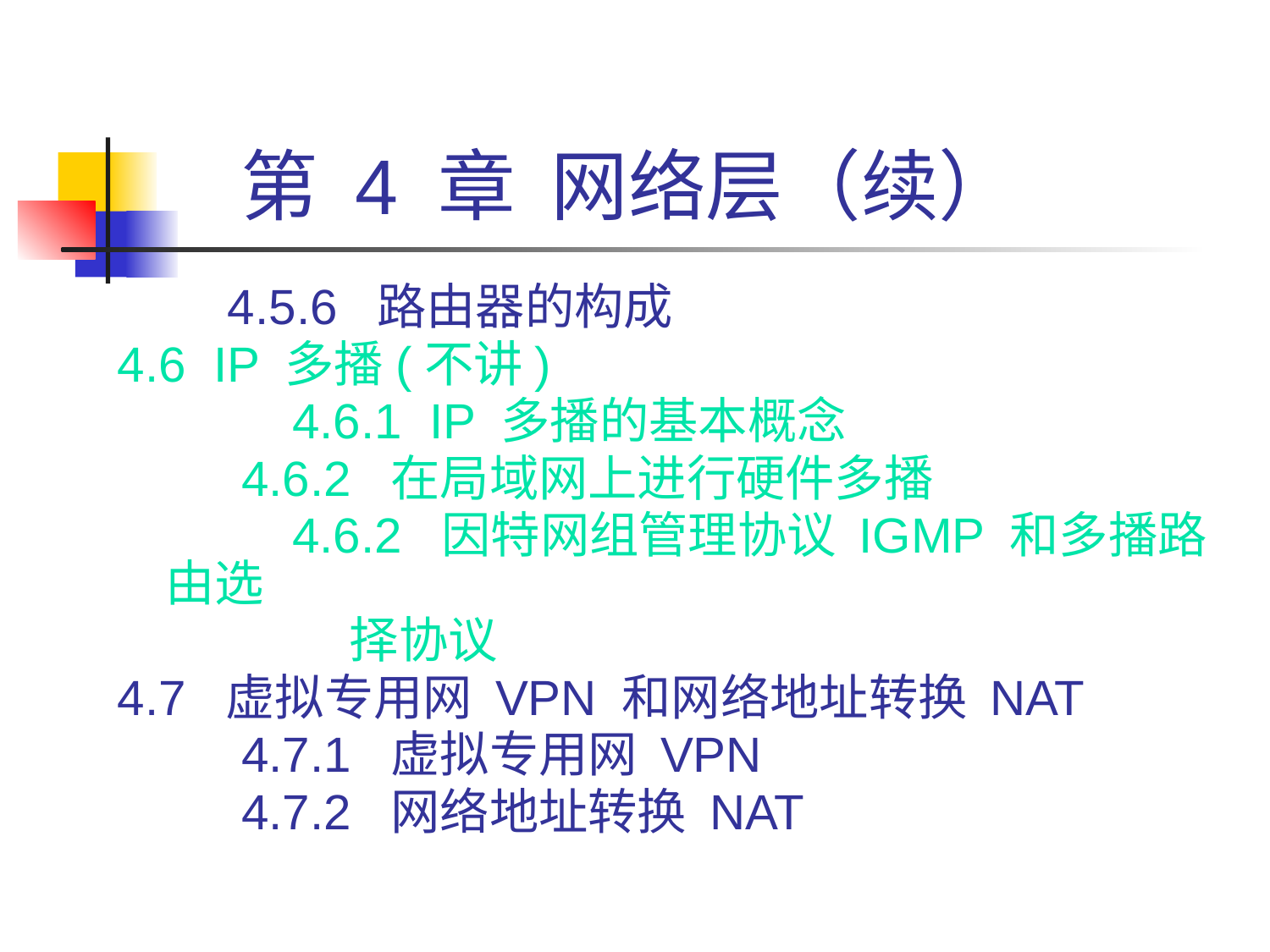

# 第 4 章  网络层（续）
        4.5.6  路由器的构成
4.6  IP 多播(不讲)
      	4.6.1  IP 多播的基本概念
         4.6.2  在局域网上进行硬件多播
		4.6.2  因特网组管理协议 IGMP 和多播路由选
                    择协议
4.7  虚拟专用网 VPN 和网络地址转换 NAT
         4.7.1  虚拟专用网 VPN
         4.7.2  网络地址转换 NAT